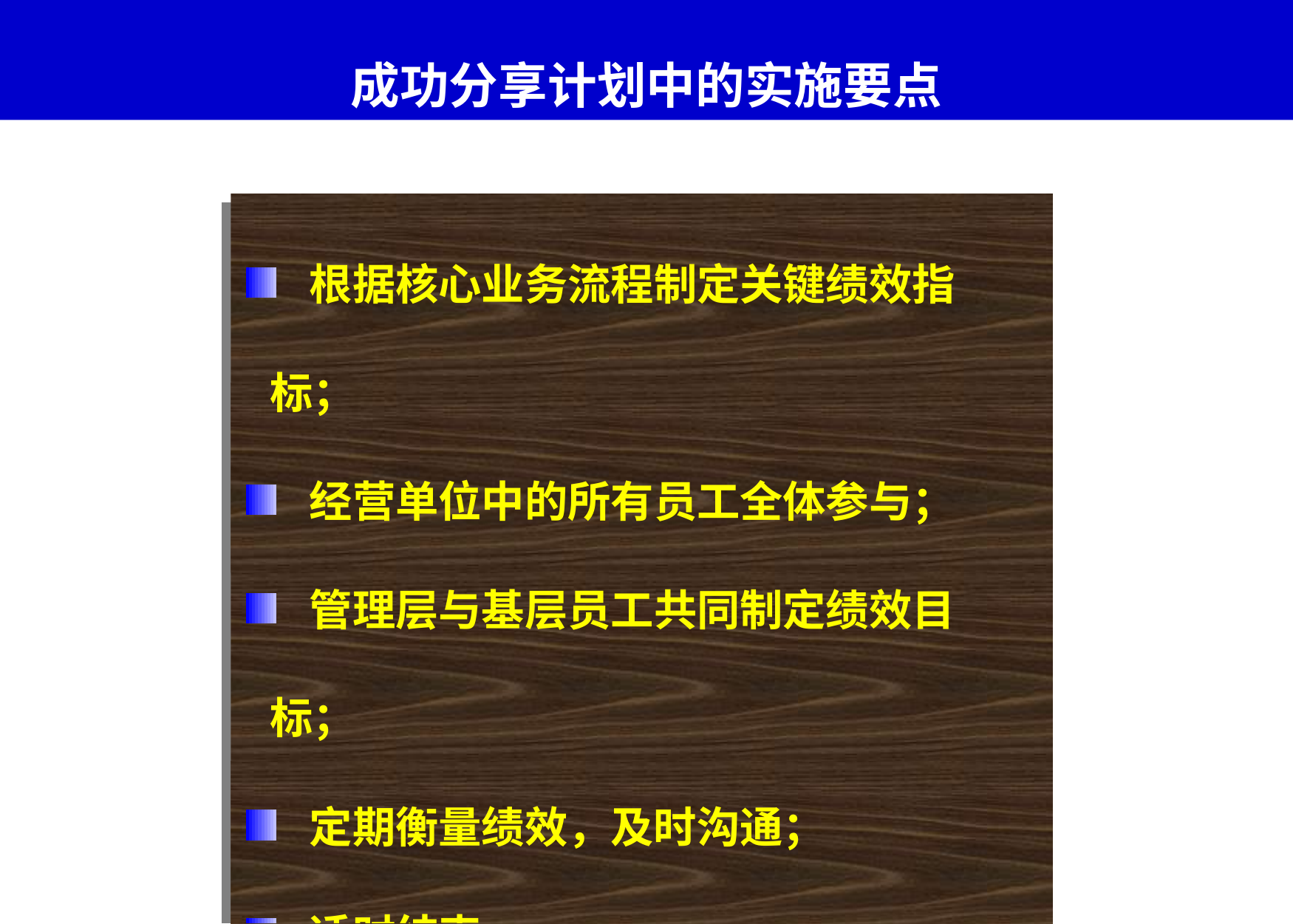

# 成功分享计划中的实施要点
  根据核心业务流程制定关键绩效指标；
  经营单位中的所有员工全体参与；
  管理层与基层员工共同制定绩效目标；
  定期衡量绩效，及时沟通；
  适时结束。